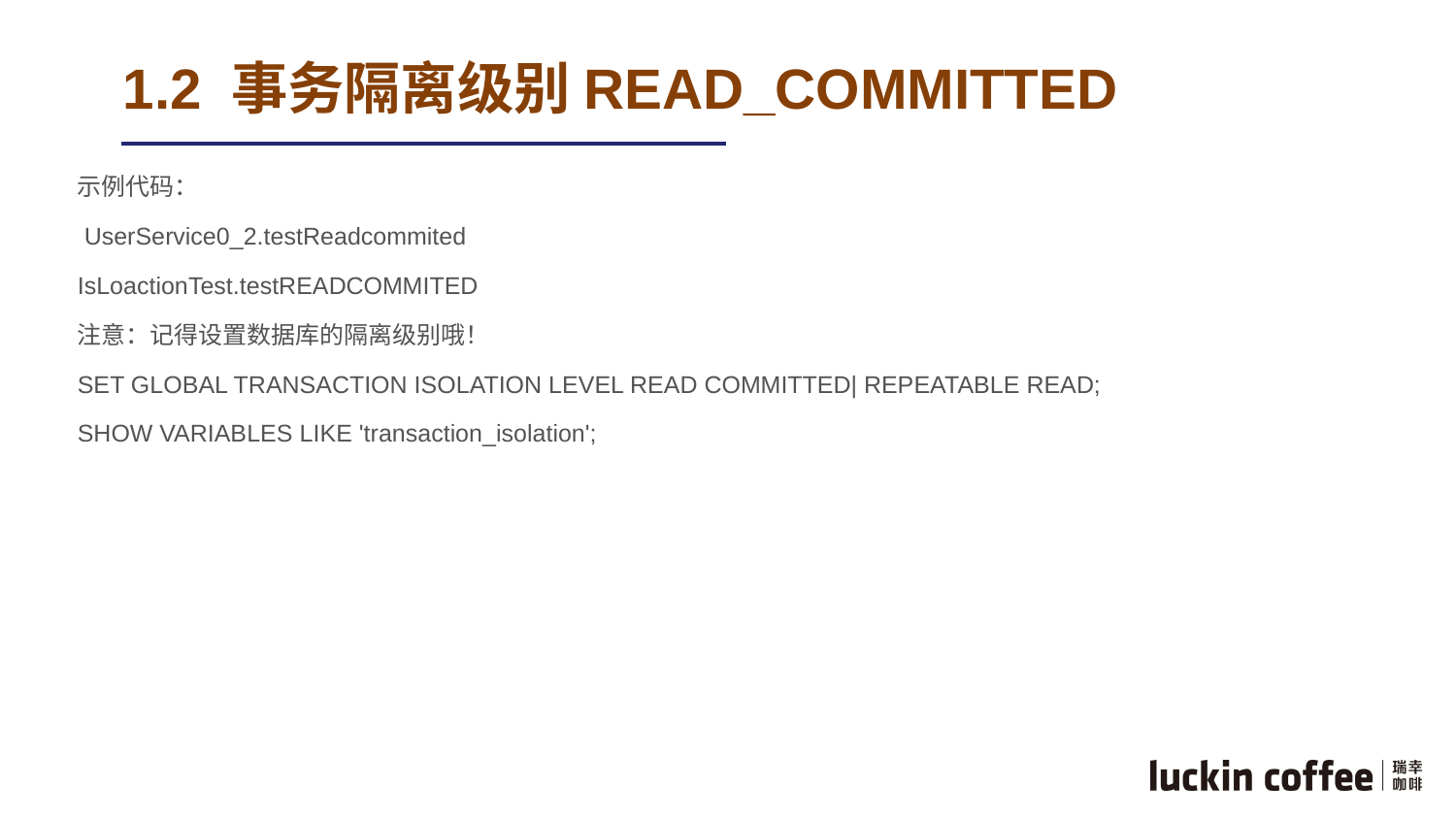

# 1.2 事务隔离级别READ_COMMITTED

示例代码：
 UserService0_2.testReadcommited
IsLoactionTest.testREADCOMMITED
注意：记得设置数据库的隔离级别哦！
SET GLOBAL TRANSACTION ISOLATION LEVEL READ COMMITTED| REPEATABLE READ;
SHOW VARIABLES LIKE 'transaction_isolation';